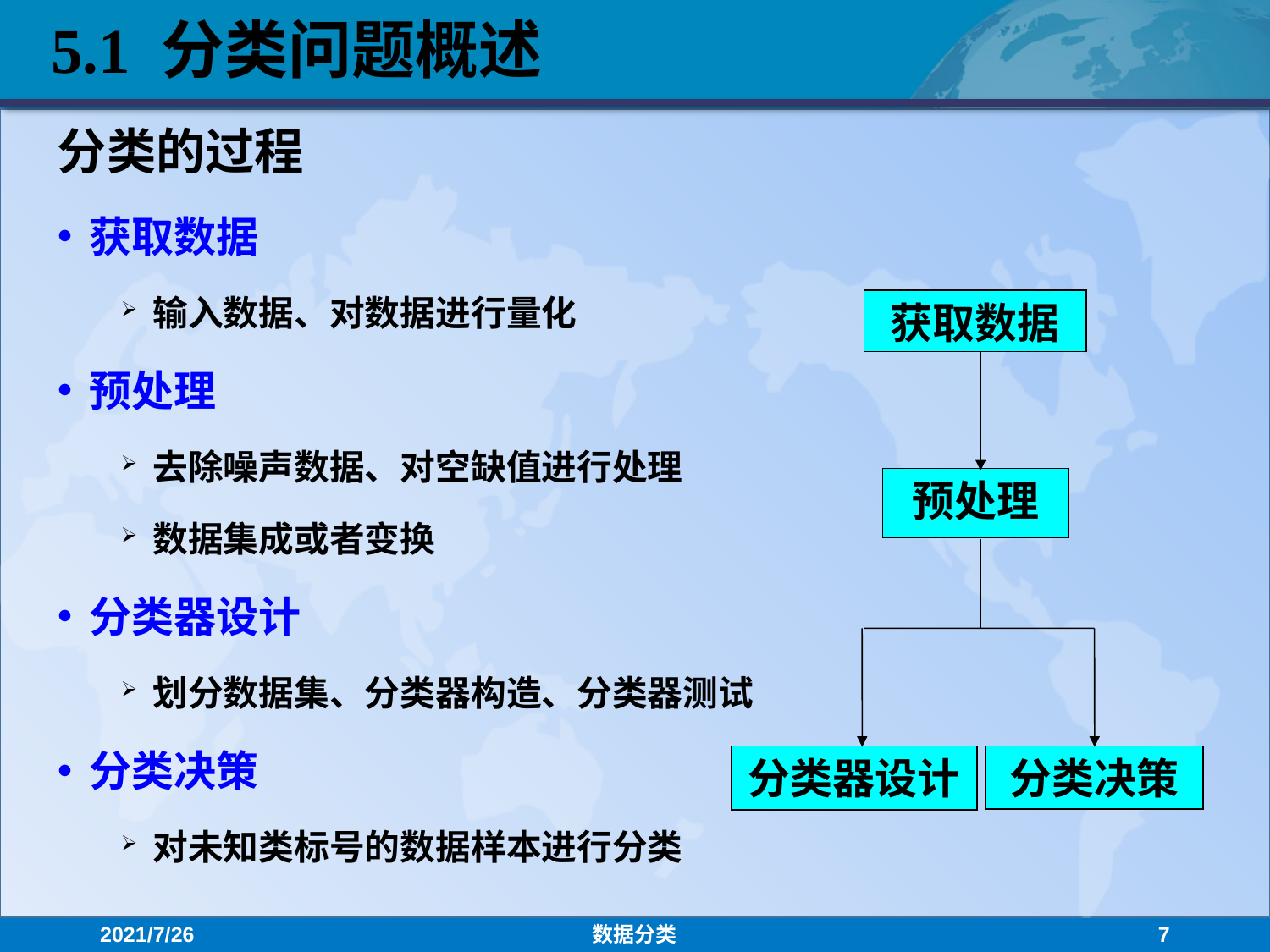

5.1 分类问题概述
分类的过程
获取数据
输入数据、对数据进行量化
预处理
去除噪声数据、对空缺值进行处理
数据集成或者变换
分类器设计
划分数据集、分类器构造、分类器测试
分类决策
对未知类标号的数据样本进行分类
获取数据

预处理

分类器设计
分类决策
2021/7/26
数据分类
7